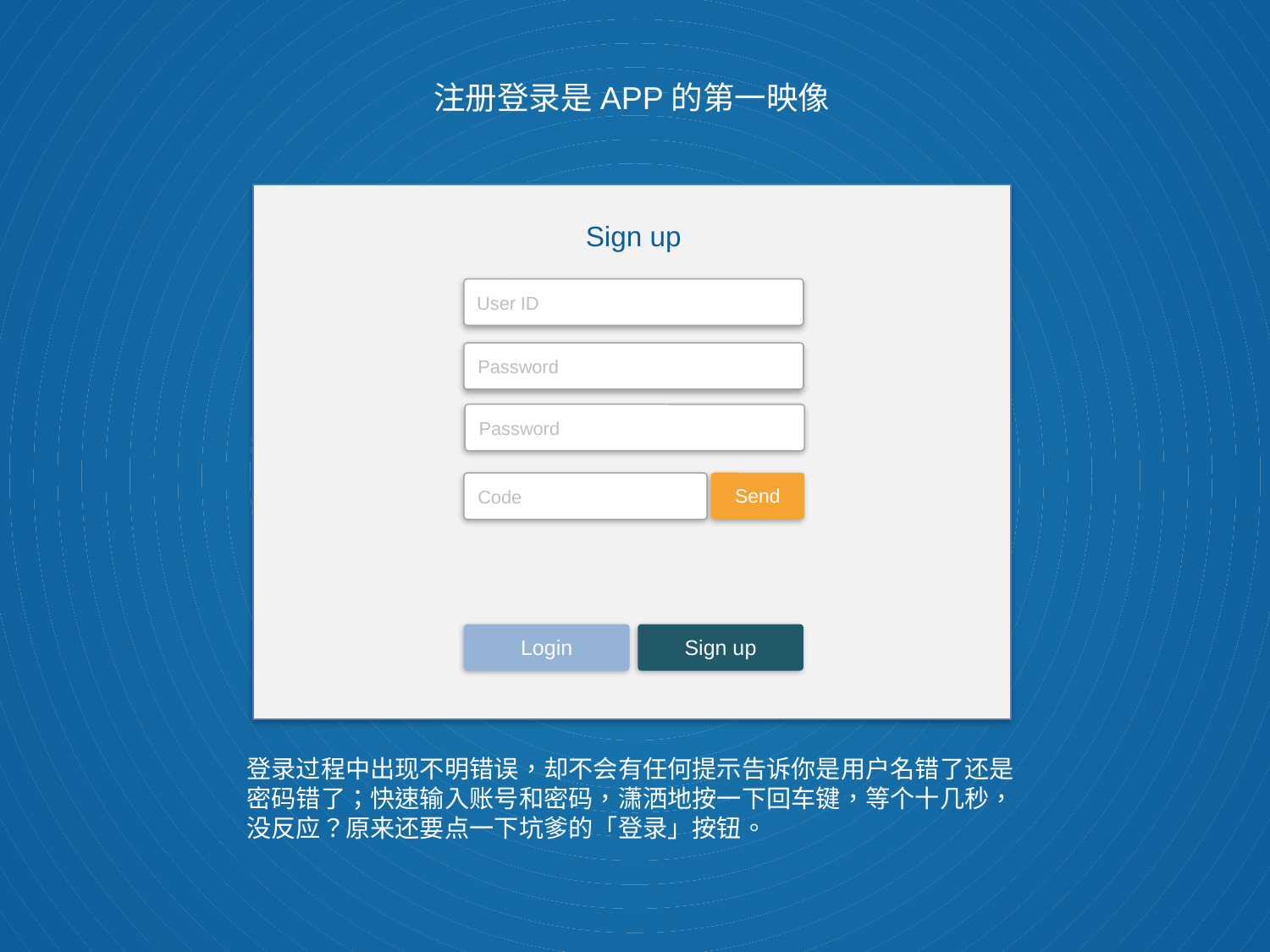

注册登录是APP的第一映像

Sign up

User ID

Password

Password
Send

Code
Sign up
Login
登录过程中出现不明错误，却不会有任何提示告诉你是用户名错了还是密码错了；快速输入账号和密码，潇洒地按一下回车键，等个十几秒，没反应？原来还要点一下坑爹的「登录」按钮。